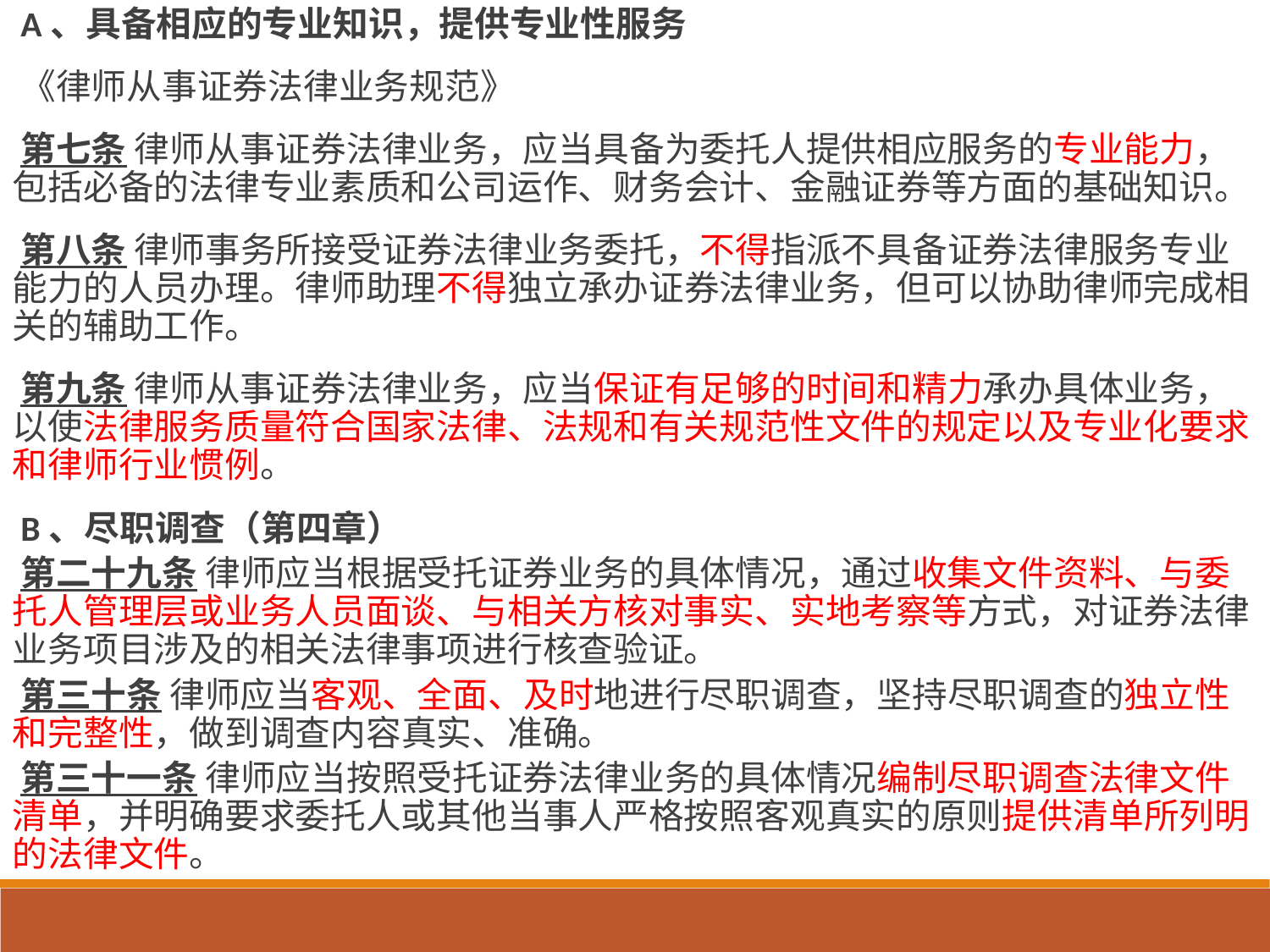

A、具备相应的专业知识，提供专业性服务
《律师从事证券法律业务规范》
第七条 律师从事证券法律业务，应当具备为委托人提供相应服务的专业能力，包括必备的法律专业素质和公司运作、财务会计、金融证券等方面的基础知识。
第八条 律师事务所接受证券法律业务委托，不得指派不具备证券法律服务专业能力的人员办理。律师助理不得独立承办证券法律业务，但可以协助律师完成相关的辅助工作。
第九条 律师从事证券法律业务，应当保证有足够的时间和精力承办具体业务，以使法律服务质量符合国家法律、法规和有关规范性文件的规定以及专业化要求和律师行业惯例。
B、尽职调查（第四章）
第二十九条 律师应当根据受托证券业务的具体情况，通过收集文件资料、与委托人管理层或业务人员面谈、与相关方核对事实、实地考察等方式，对证券法律业务项目涉及的相关法律事项进行核查验证。
第三十条 律师应当客观、全面、及时地进行尽职调查，坚持尽职调查的独立性和完整性，做到调查内容真实、准确。
第三十一条 律师应当按照受托证券法律业务的具体情况编制尽职调查法律文件清单，并明确要求委托人或其他当事人严格按照客观真实的原则提供清单所列明的法律文件。